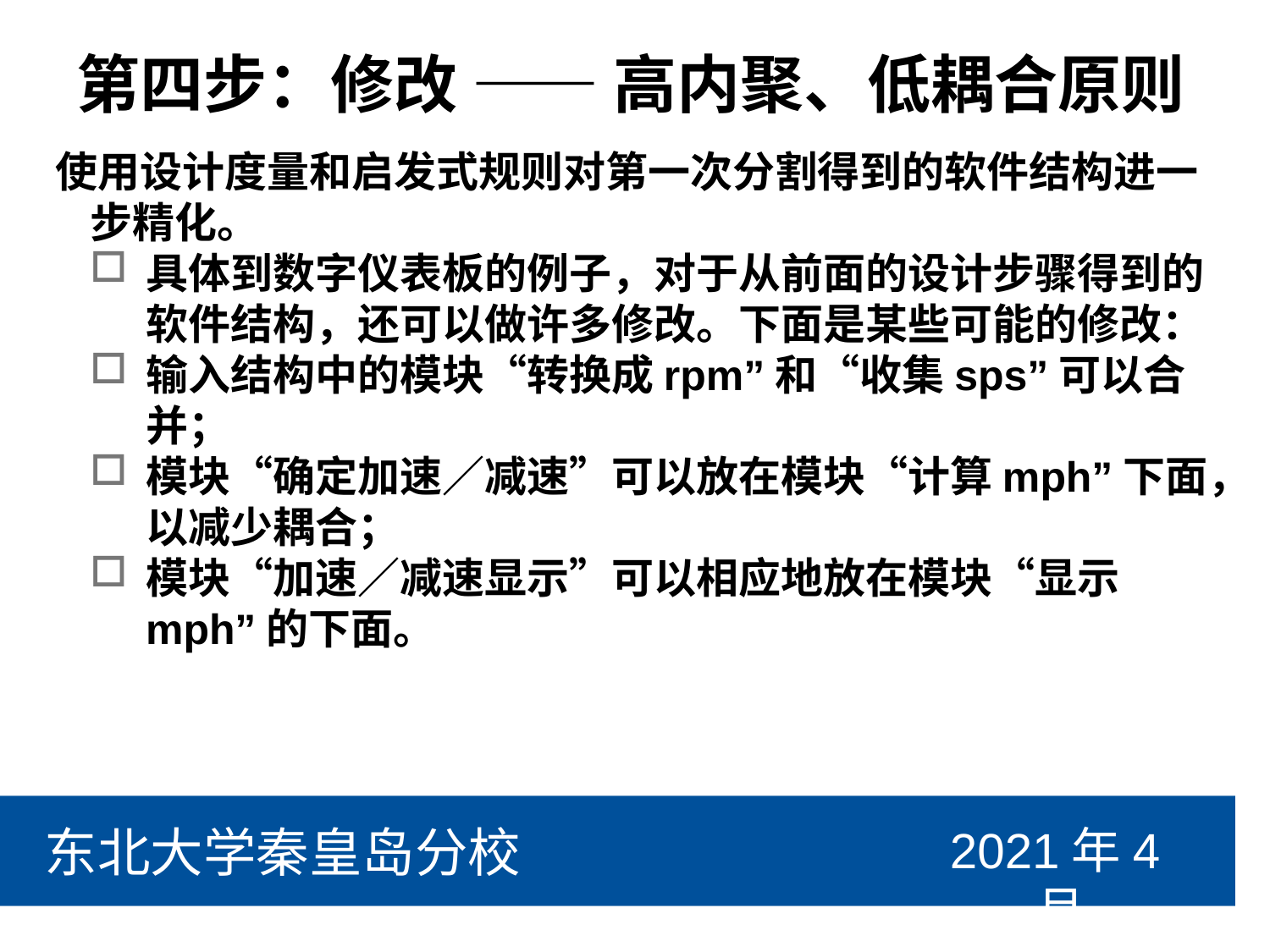

# 第四步：修改 —— 高内聚、低耦合原则
  使用设计度量和启发式规则对第一次分割得到的软件结构进一步精化。
具体到数字仪表板的例子，对于从前面的设计步骤得到的软件结构，还可以做许多修改。下面是某些可能的修改：
输入结构中的模块“转换成rpm”和“收集sps”可以合并；
模块“确定加速／减速”可以放在模块“计算mph”下面，以减少耦合；
模块“加速／减速显示”可以相应地放在模块“显示mph”的下面。